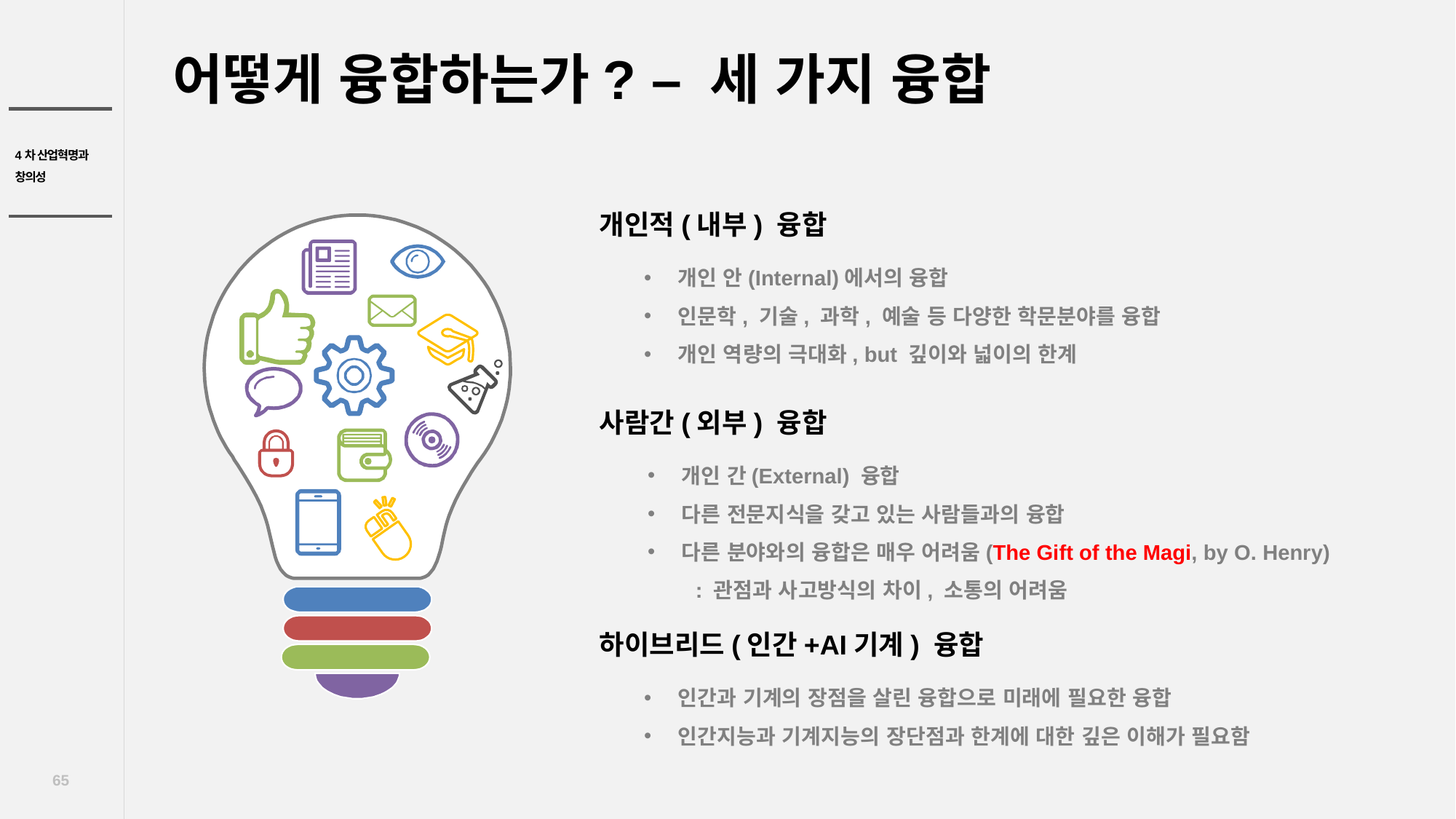

어떻게 융합하는가? – 세 가지 융합
개인적(내부) 융합
개인 안(Internal)에서의 융합
인문학, 기술, 과학, 예술 등 다양한 학문분야를 융합
개인 역량의 극대화, but 깊이와 넓이의 한계

사람간(외부) 융합
개인 간(External) 융합
다른 전문지식을 갖고 있는 사람들과의 융합
다른 분야와의 융합은 매우 어려움(The Gift of the Magi, by O. Henry)
        : 관점과 사고방식의 차이, 소통의 어려움
하이브리드(인간+AI기계) 융합
인간과 기계의 장점을 살린 융합으로 미래에 필요한 융합
인간지능과 기계지능의 장단점과 한계에 대한 깊은 이해가 필요함
65